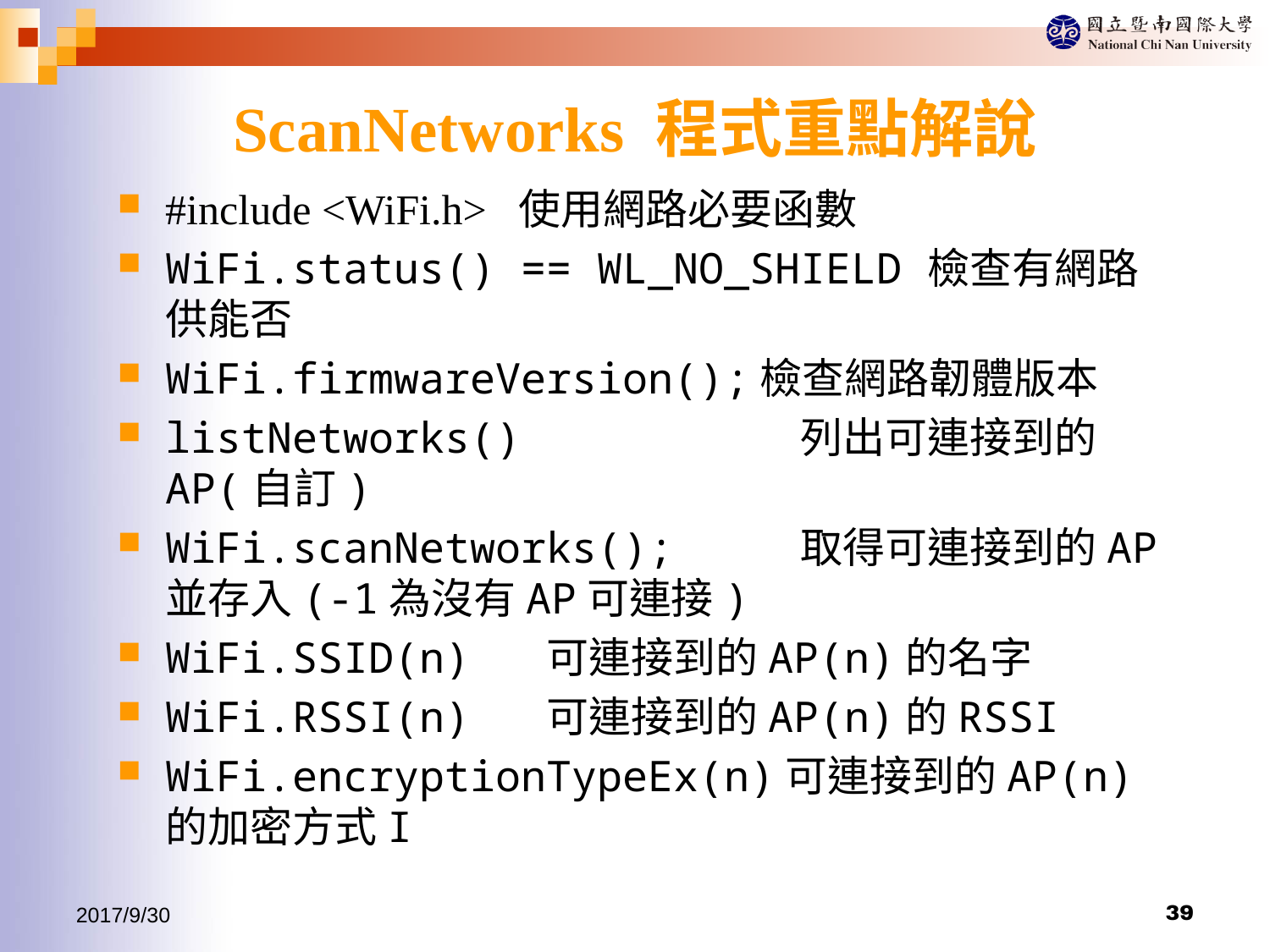

# ScanNetworks 程式重點解說
#include <WiFi.h>  使用網路必要函數
WiFi.status() == WL_NO_SHIELD	檢查有網路供能否
WiFi.firmwareVersion();檢查網路韌體版本
listNetworks() 		列出可連接到的AP(自訂)
WiFi.scanNetworks();	取得可連接到的AP並存入(-1為沒有AP可連接)
WiFi.SSID(n) 	可連接到的AP(n)的名字
WiFi.RSSI(n) 	可連接到的AP(n)的RSSI
WiFi.encryptionTypeEx(n)可連接到的AP(n)的加密方式I
2017/9/30
39